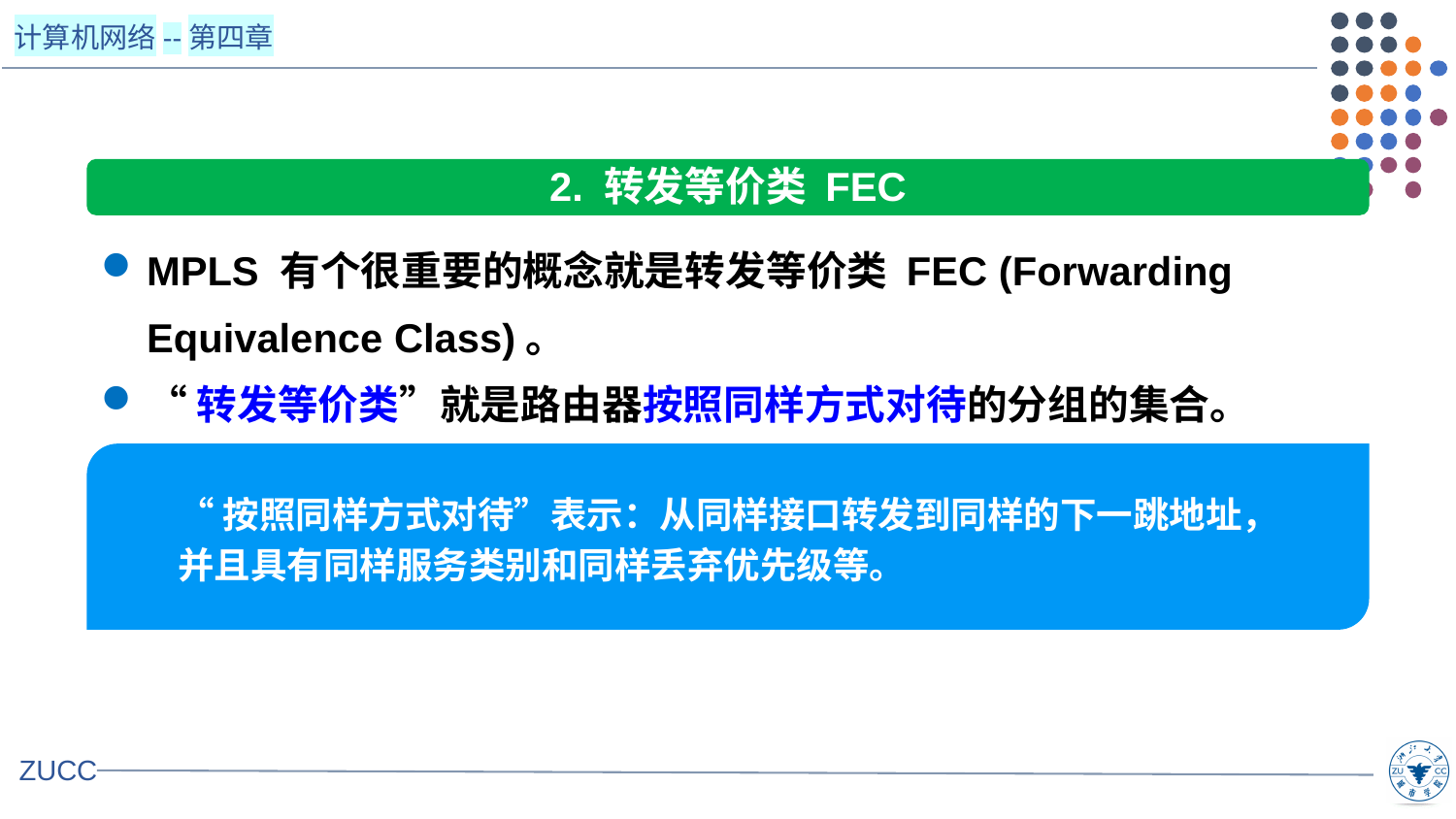

2. 转发等价类 FEC

MPLS 有个很重要的概念就是转发等价类 FEC (Forwarding Equivalence Class)。
“转发等价类”就是路由器按照同样方式对待的分组的集合。

“按照同样方式对待”表示：从同样接口转发到同样的下一跳地址，并且具有同样服务类别和同样丢弃优先级等。